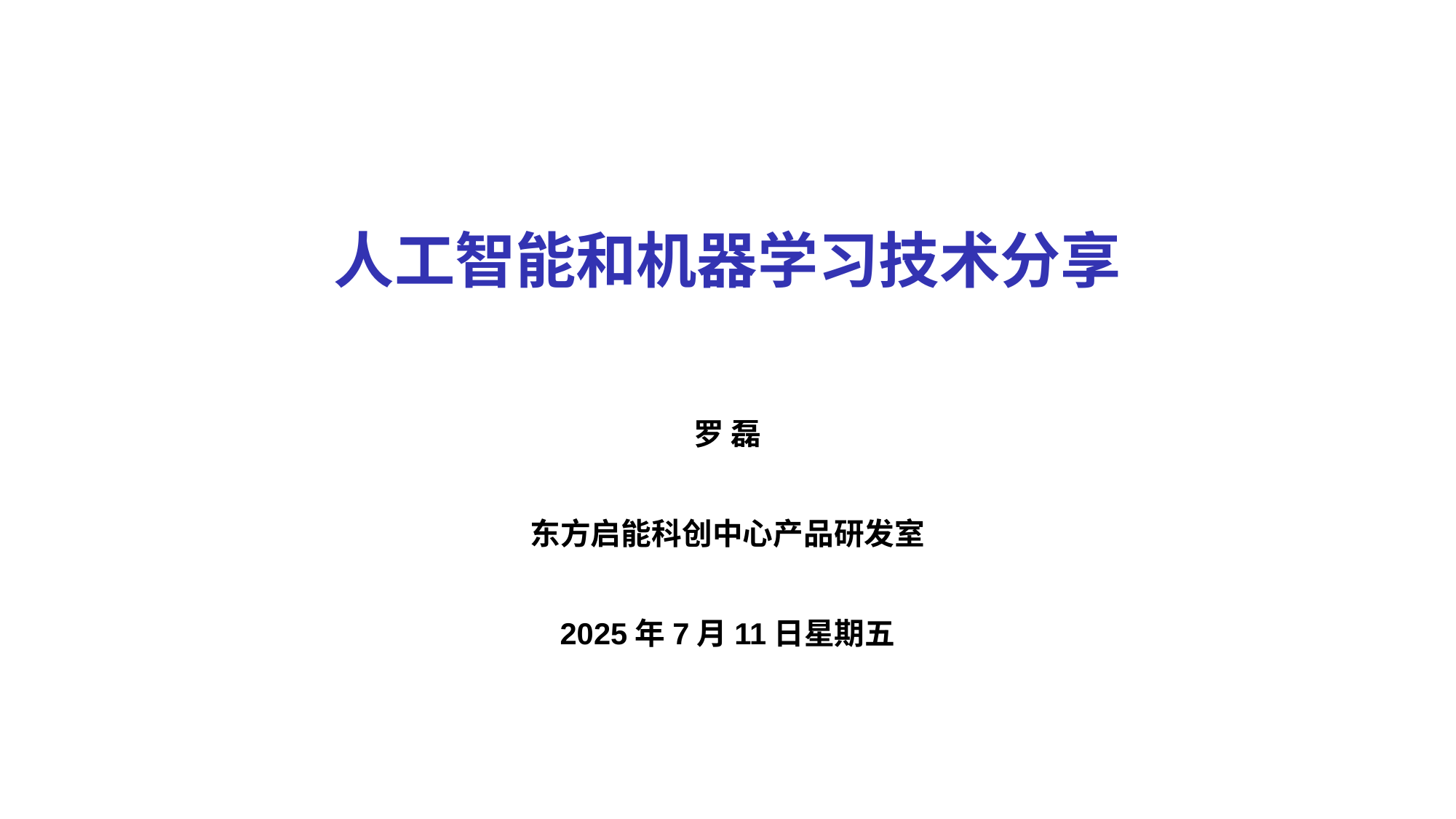

人工智能和机器学习技术分享
罗 磊
东方启能科创中心产品研发室
2025年7月11日星期五